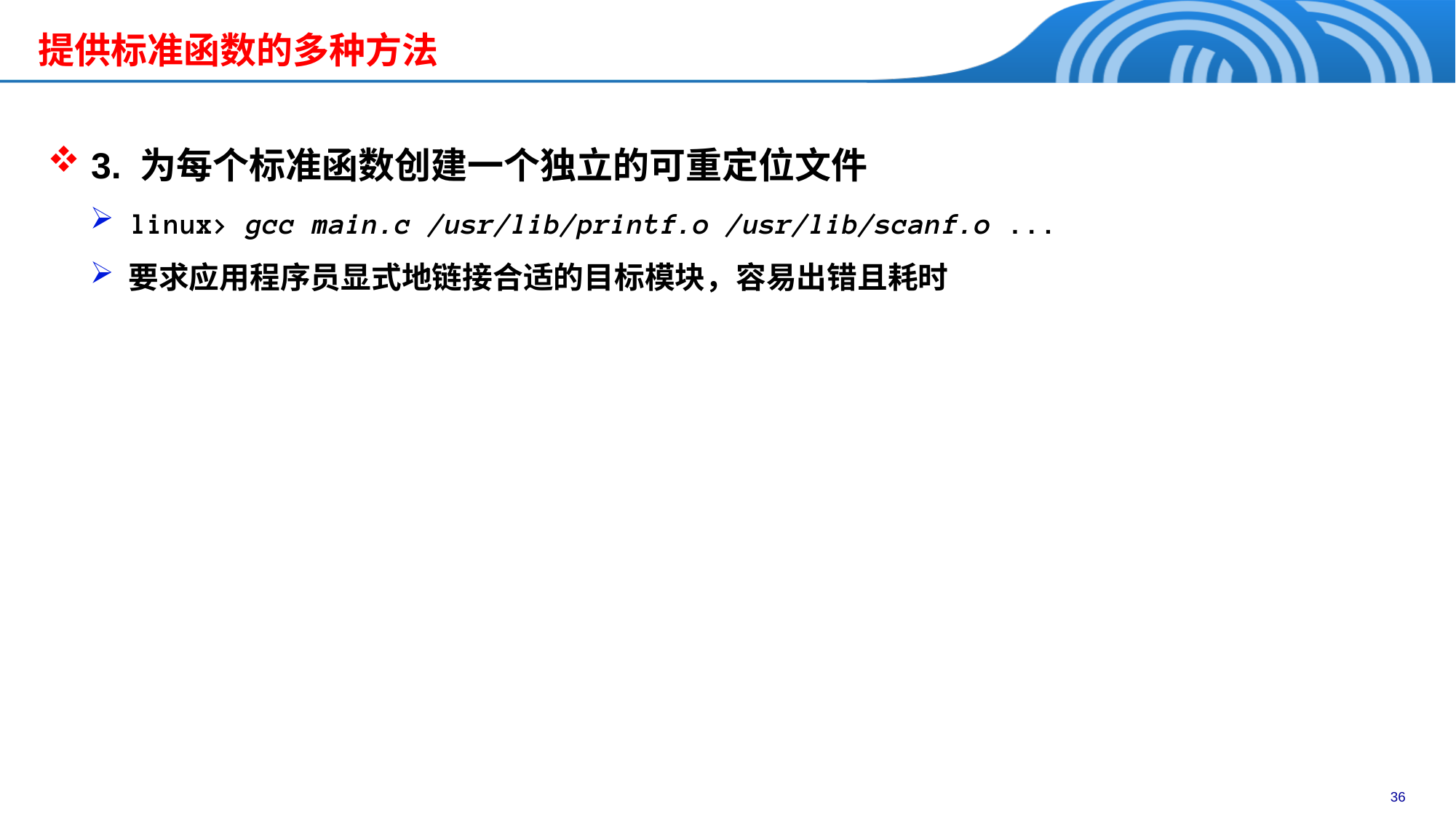

提供标准函数的多种方法
 3. 为每个标准函数创建一个独立的可重定位文件
 linux> gcc main.c /usr/lib/printf.o /usr/lib/scanf.o ...
 要求应用程序员显式地链接合适的目标模块，容易出错且耗时